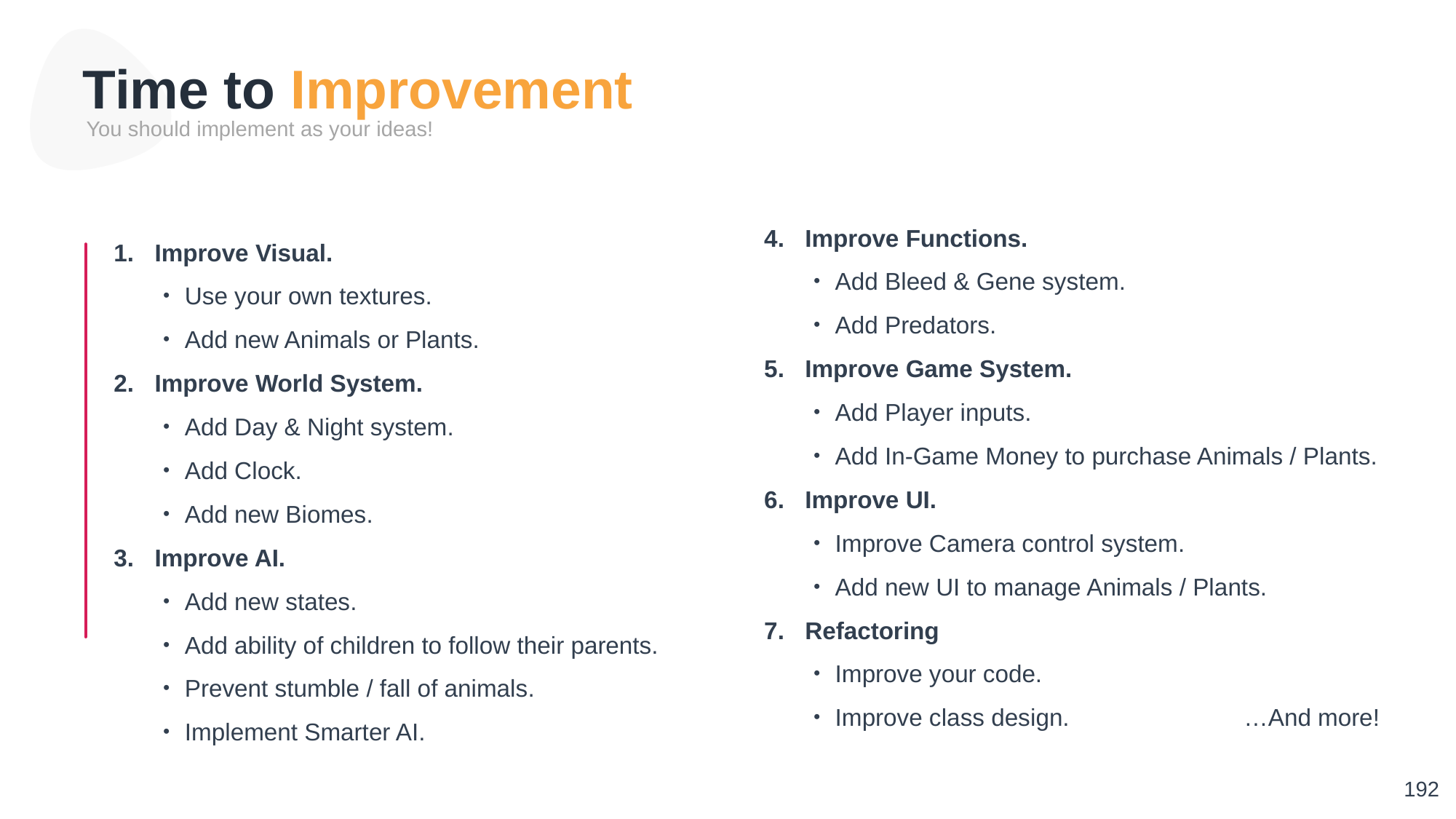

Time to Improvement
You should implement as your ideas!
You should implement as your ideas!
Improve Visual.
・Use your own textures.
・Add new Animals or Plants.
Improve World System.
・Add Day & Night system.
・Add Clock.
・Add new Biomes.
Improve AI.
・Add new states.
・Add ability of children to follow their parents.
・Prevent stumble / fall of animals.
・Implement Smarter AI.

Improve Functions.
・Add Bleed & Gene system.
・Add Predators.
Improve Game System.
・Add Player inputs.
・Add In-Game Money to purchase Animals / Plants.
Improve UI.
・Improve Camera control system.
・Add new UI to manage Animals / Plants.
Refactoring
・Improve your code.
・Improve class design.                          …And more!
192